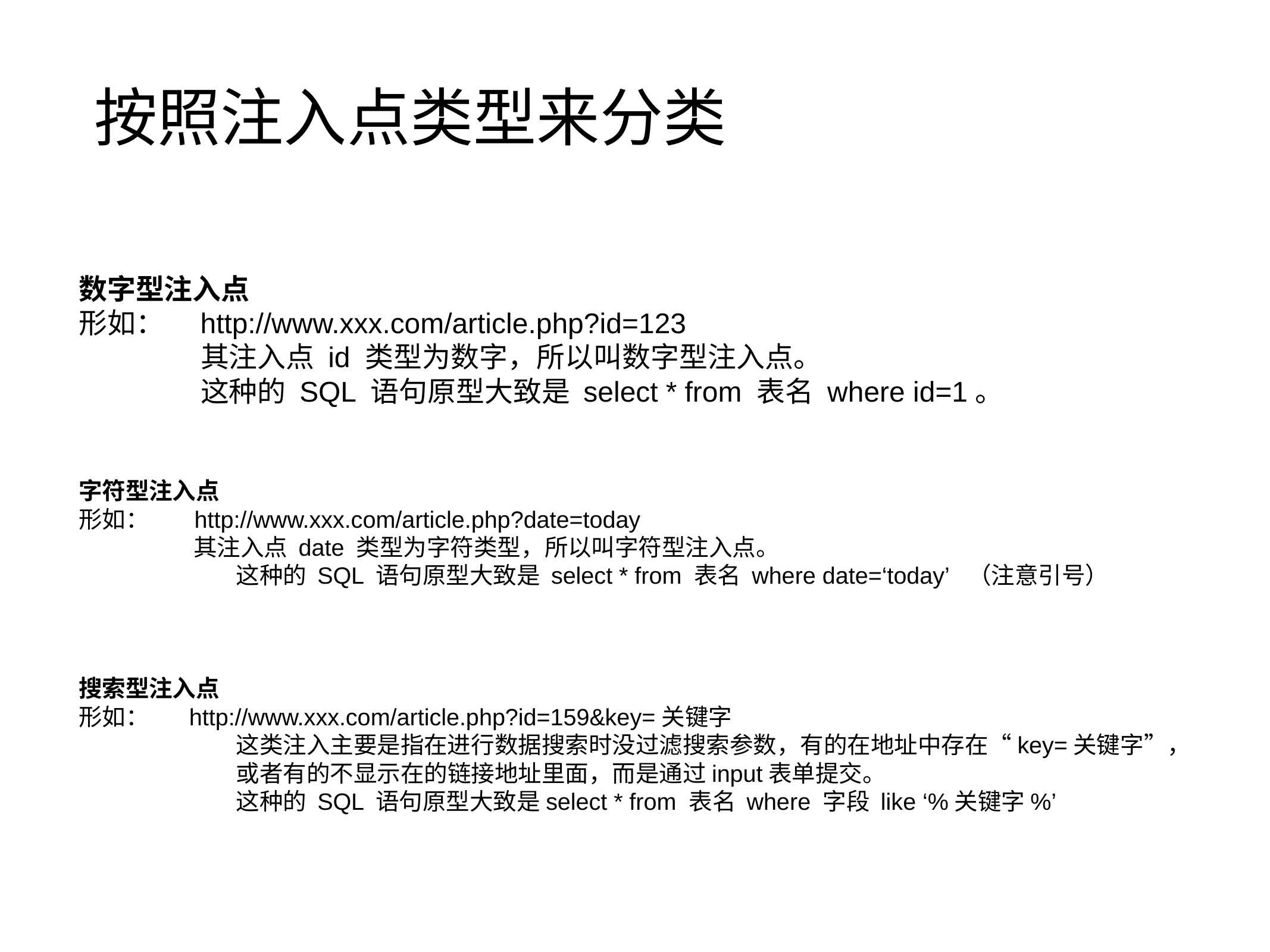

# 按照注入点类型来分类

数字型注入点
形如：	    http://www.xxx.com/article.php?id=123
                  其注入点 id 类型为数字，所以叫数字型注入点。
                  这种的 SQL 语句原型大致是 select * from 表名 where id=1。

字符型注入点
形如：	    http://www.xxx.com/article.php?date=today
                     其注入点 date 类型为字符类型，所以叫字符型注入点。
	            这种的 SQL 语句原型大致是 select * from 表名 where date=‘today’  （注意引号）

搜索型注入点
形如：	   http://www.xxx.com/article.php?id=159&key=关键字
	            这类注入主要是指在进行数据搜索时没过滤搜索参数，有的在地址中存在“key=关键字”，
	            或者有的不显示在的链接地址里面，而是通过input表单提交。
	            这种的 SQL 语句原型大致是select * from 表名 where 字段 like ‘%关键字%’